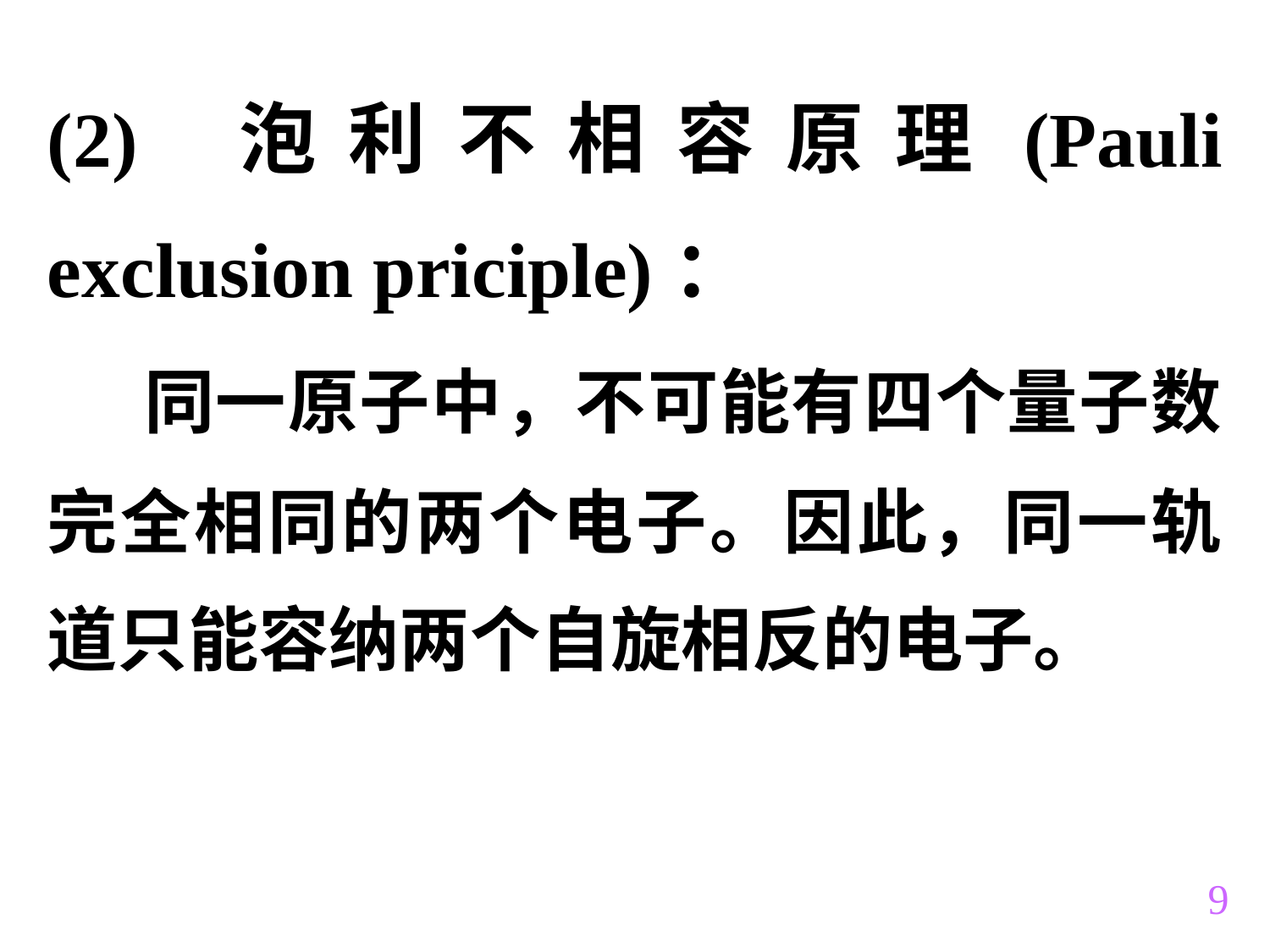

(2) 泡利不相容原理(Pauli exclusion priciple)：
    同一原子中，不可能有四个量子数完全相同的两个电子。因此，同一轨道只能容纳两个自旋相反的电子。